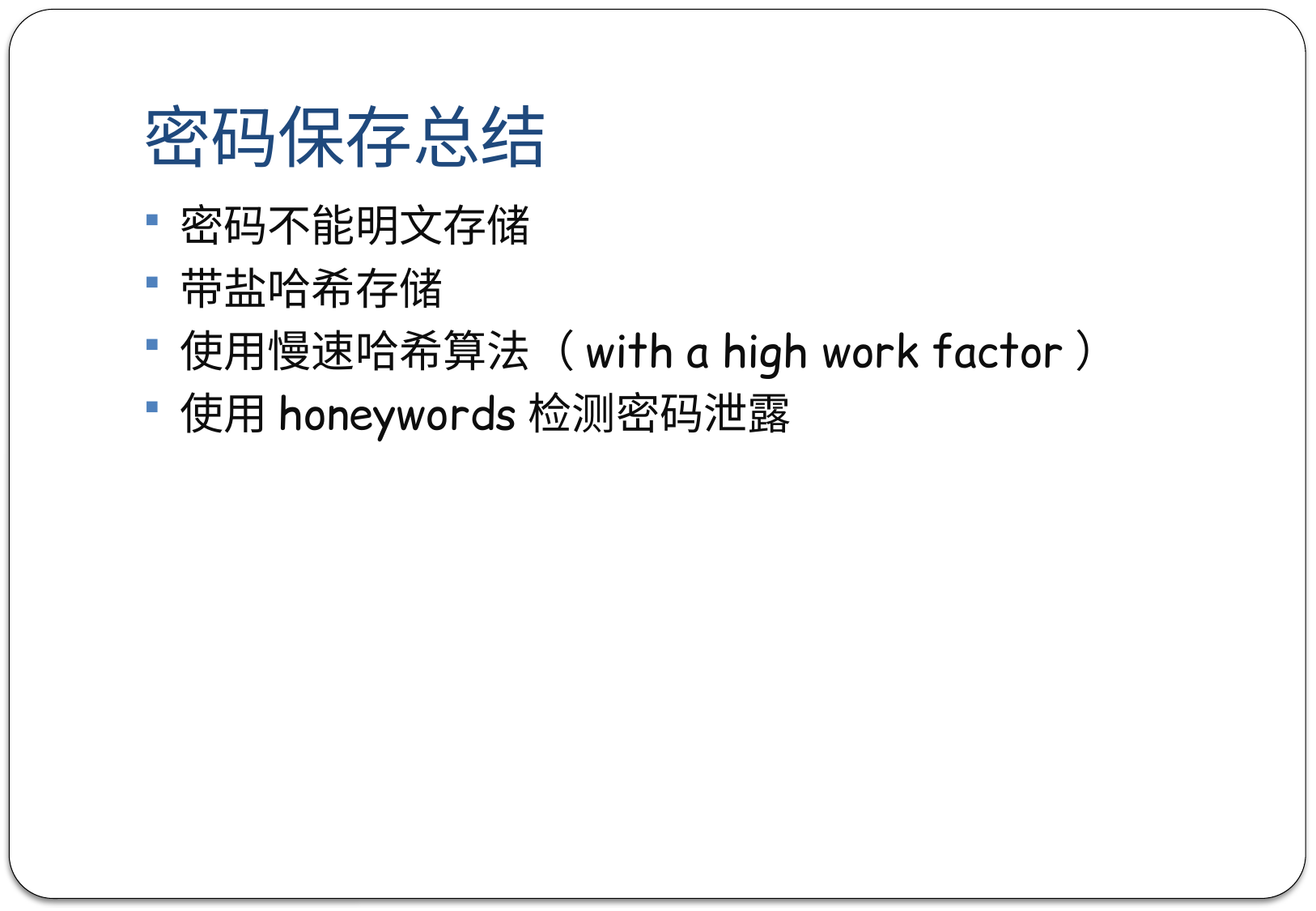

# 密码保存总结
密码不能明文存储
带盐哈希存储
使用慢速哈希算法（with a high work factor）
使用honeywords检测密码泄露